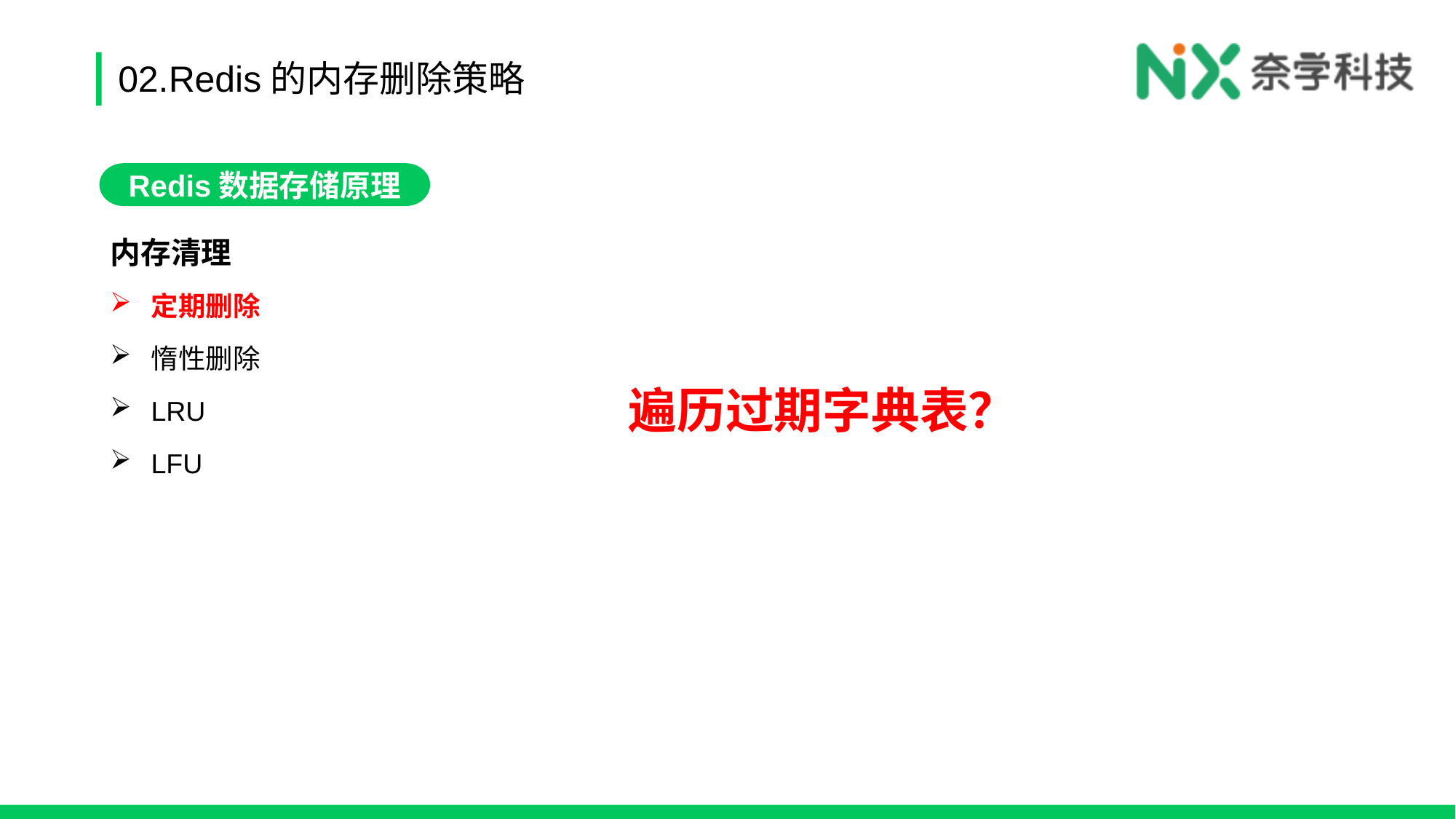

# 02.Redis的内存删除策略
Redis数据存储原理
内存清理
定期删除
惰性删除
LRU
LFU
遍历过期字典表？